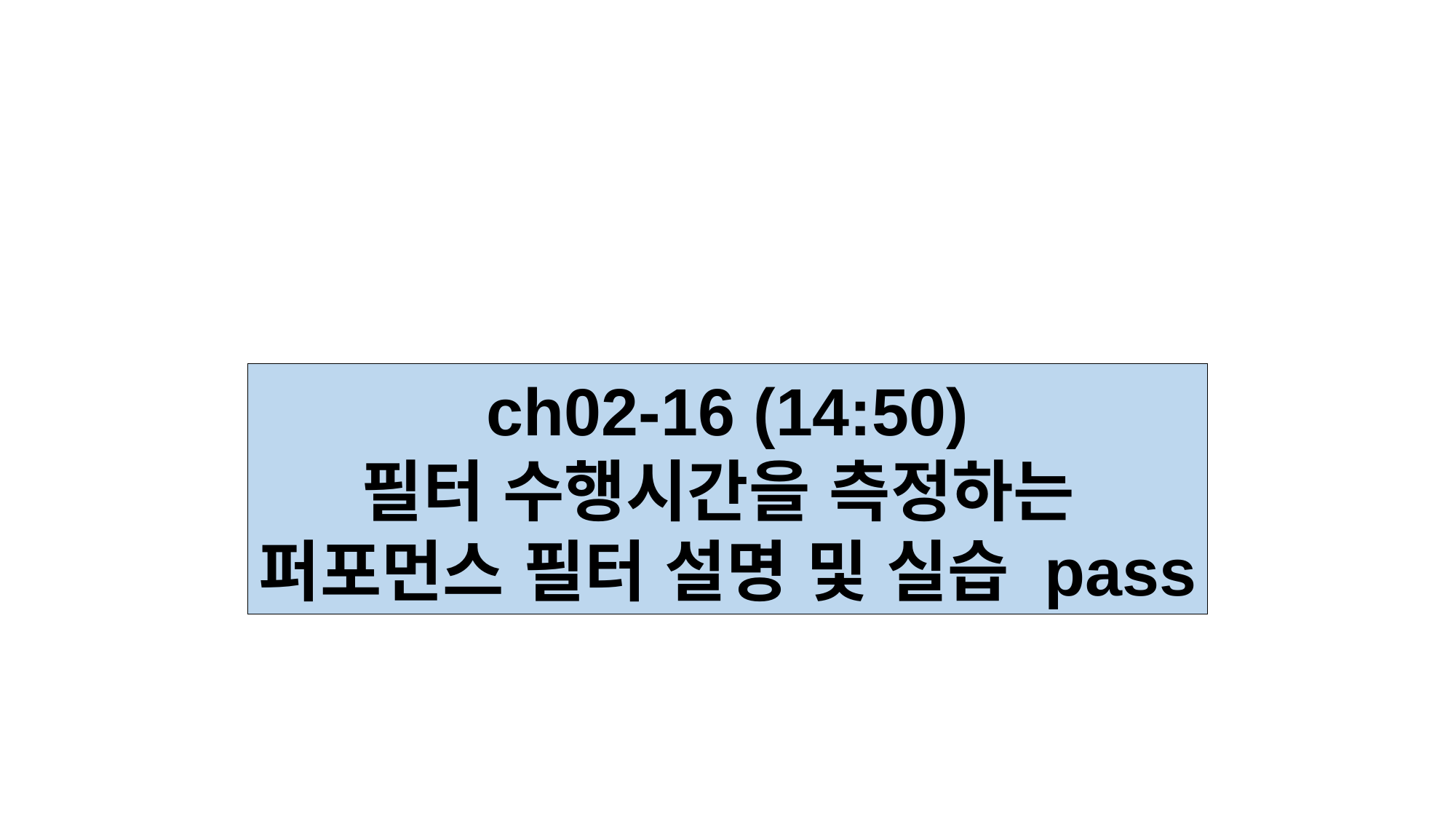

ch02-16 (14:50)
필터 수행시간을 측정하는
퍼포먼스 필터 설명 및 실습 pass